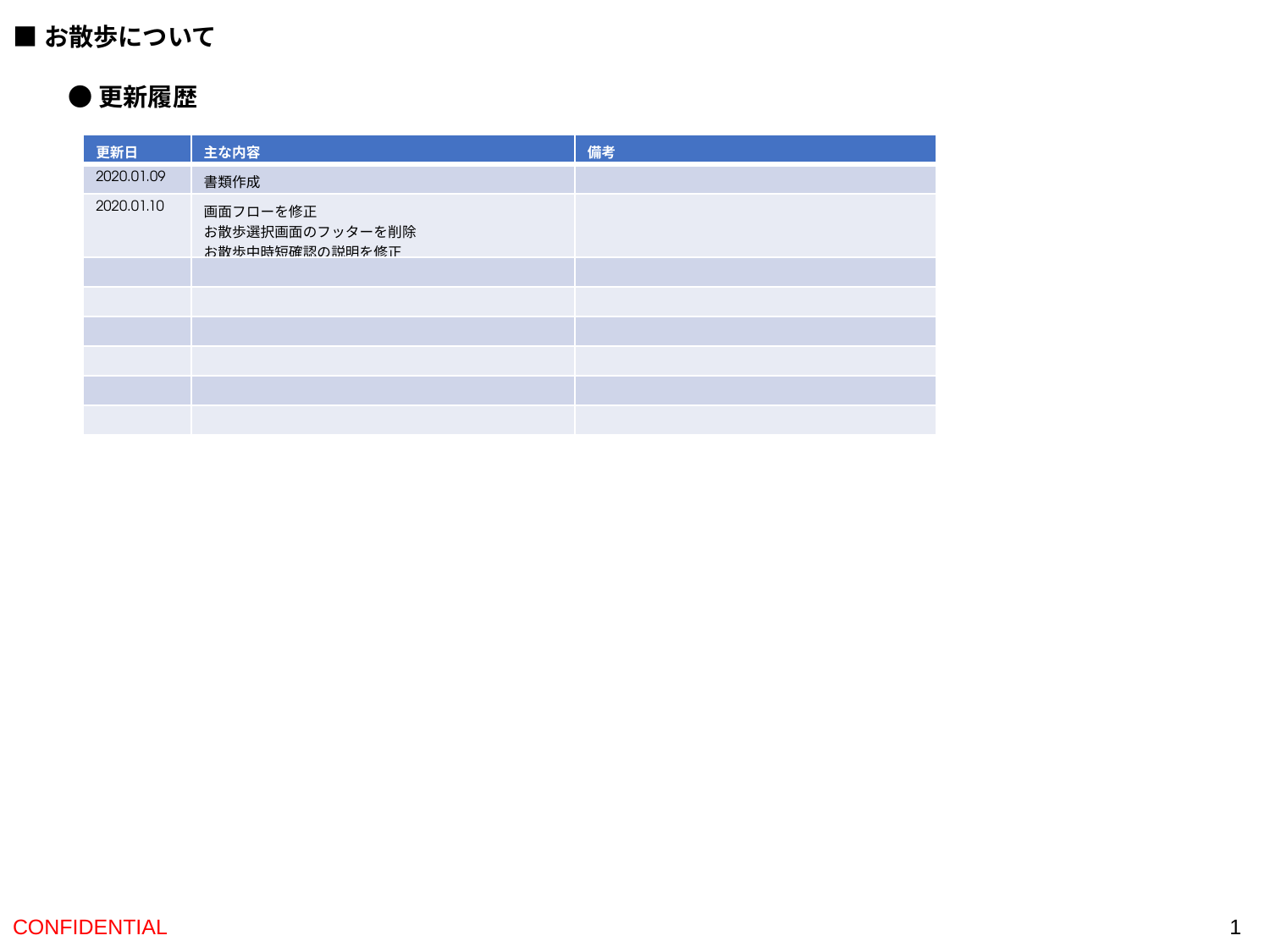

■お散歩について
●更新履歴
| 更新日 | 主な内容 | 備考 |
| --- | --- | --- |
| 2020.01.09 | 書類作成 |  |
| 2020.01.10 | 画面フローを修正 お散歩選択画面のフッターを削除 お散歩中時短確認の説明を修正 |  |
|  |  |  |
|  |  |  |
|  |  |  |
|  |  |  |
|  |  |  |
|  |  |  |
1
CONFIDENTIAL